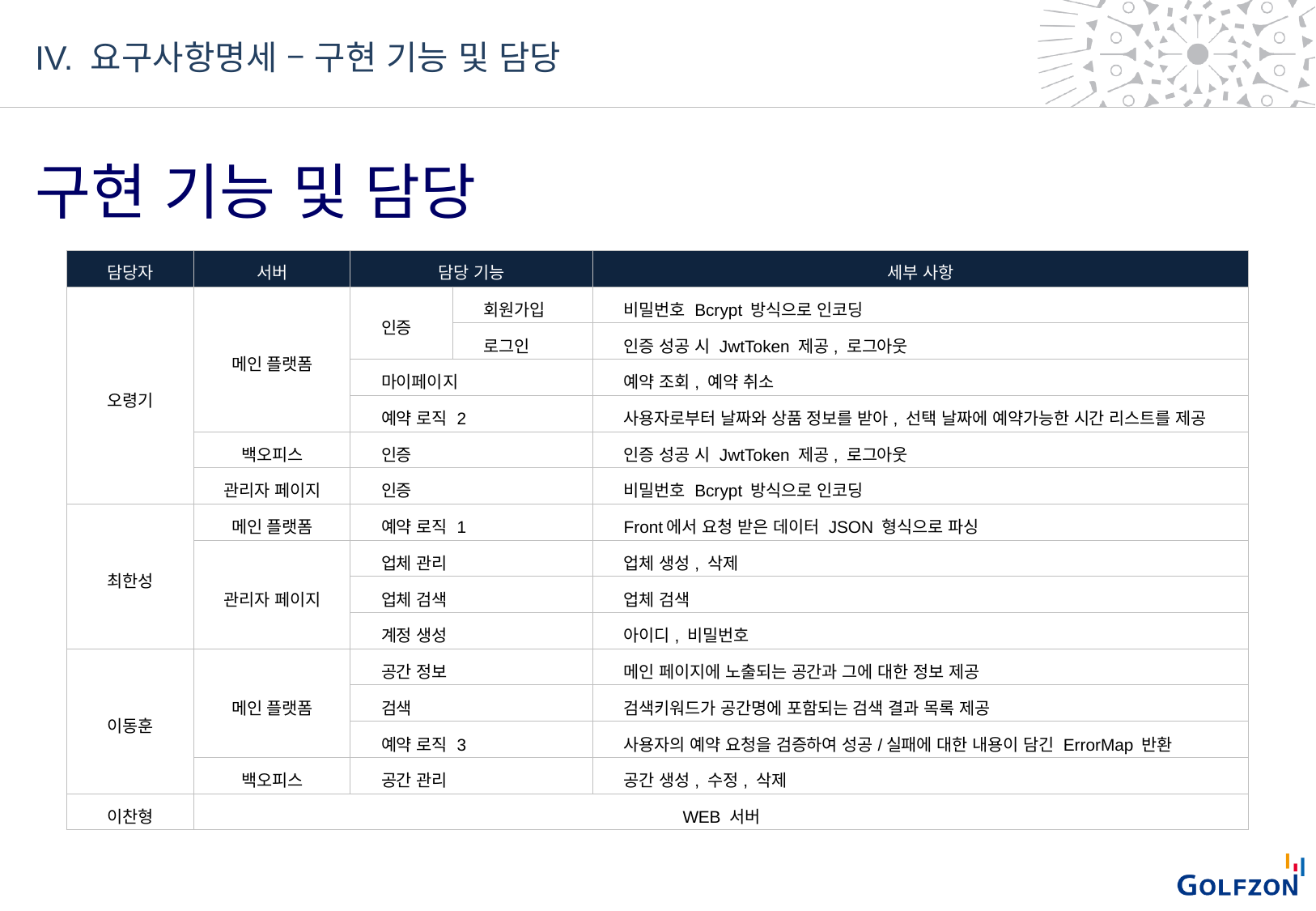

IV. 요구사항명세 – 구현 기능 및 담당
구현 기능 및 담당
| 담당자 | 서버 | 담당 기능 |  | 세부 사항 |
| --- | --- | --- | --- | --- |
| 오령기 | 메인 플랫폼 | 인증 | 회원가입 | 비밀번호 Bcrypt 방식으로 인코딩 |
|  |  |  | 로그인 | 인증 성공 시 JwtToken 제공, 로그아웃 |
|  |  | 마이페이지 |  | 예약 조회, 예약 취소 |
|  |  | 예약 로직 2 |  | 사용자로부터 날짜와 상품 정보를 받아, 선택 날짜에 예약가능한 시간 리스트를 제공 |
|  | 백오피스 | 인증 |  | 인증 성공 시 JwtToken 제공, 로그아웃 |
|  | 관리자 페이지 | 인증 |  | 비밀번호 Bcrypt 방식으로 인코딩 |
| 최한성 | 메인 플랫폼 | 예약 로직 1 |  | Front에서 요청 받은 데이터 JSON 형식으로 파싱 |
|  | 관리자 페이지 | 업체 관리 |  | 업체 생성, 삭제 |
|  |  | 업체 검색 |  | 업체 검색 |
|  |  | 계정 생성 |  | 아이디, 비밀번호 |
| 이동훈 | 메인 플랫폼 | 공간 정보 |  | 메인 페이지에 노출되는 공간과 그에 대한 정보 제공 |
|  |  | 검색 |  | 검색키워드가 공간명에 포함되는 검색 결과 목록 제공 |
|  |  | 예약 로직 3 |  | 사용자의 예약 요청을 검증하여 성공/실패에 대한 내용이 담긴 ErrorMap 반환 |
|  | 백오피스 | 공간 관리 |  | 공간 생성, 수정, 삭제 |
| 이찬형 | WEB 서버 | WEB 서버 |  | WEB 서버 |